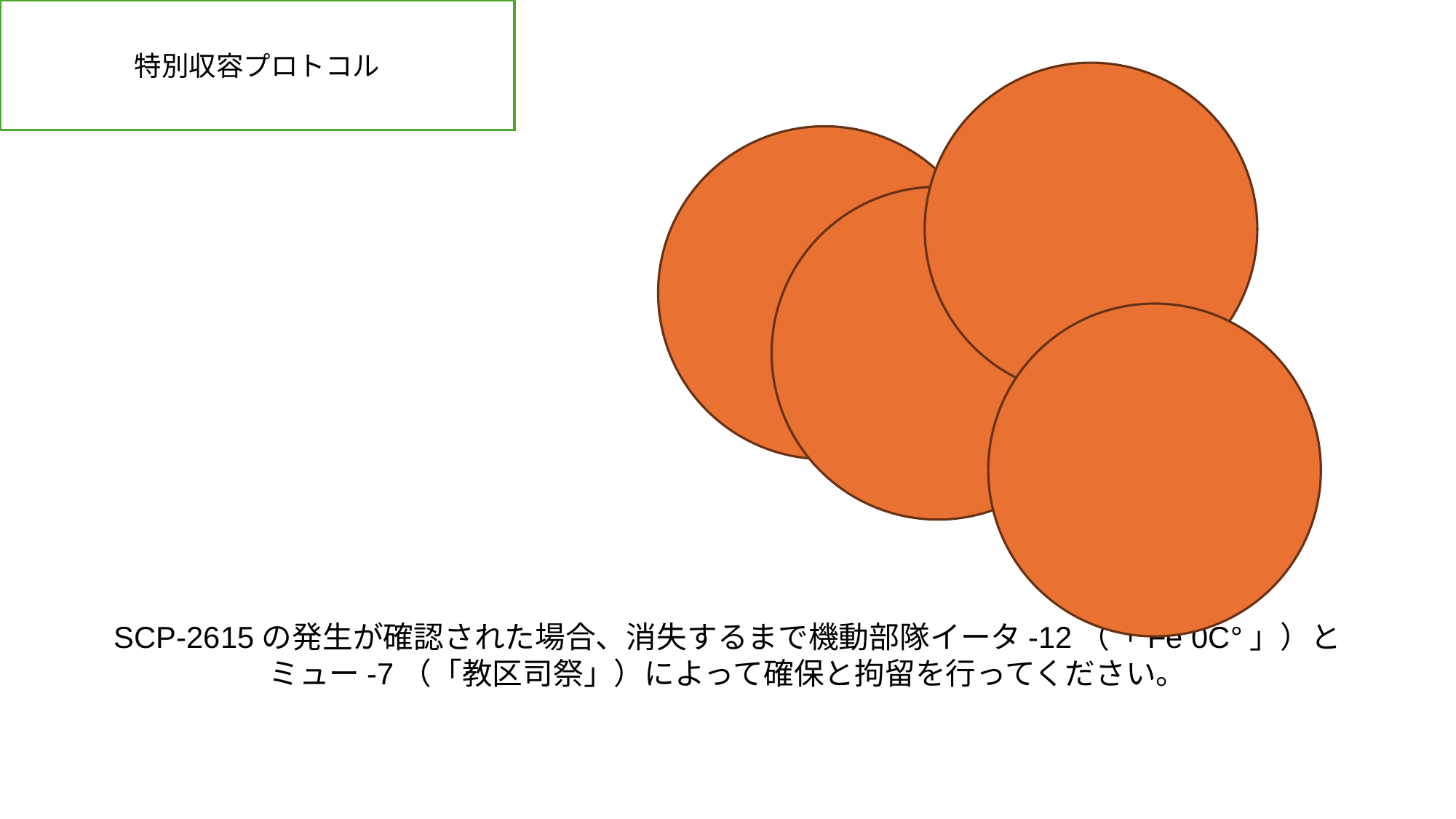

特別収容プロトコル

SCP-2615の発生が確認された場合、消失するまで機動部隊イータ-12（「Fe 0C°」）とミュー-7（「教区司祭」）によって確保と拘留を行ってください。